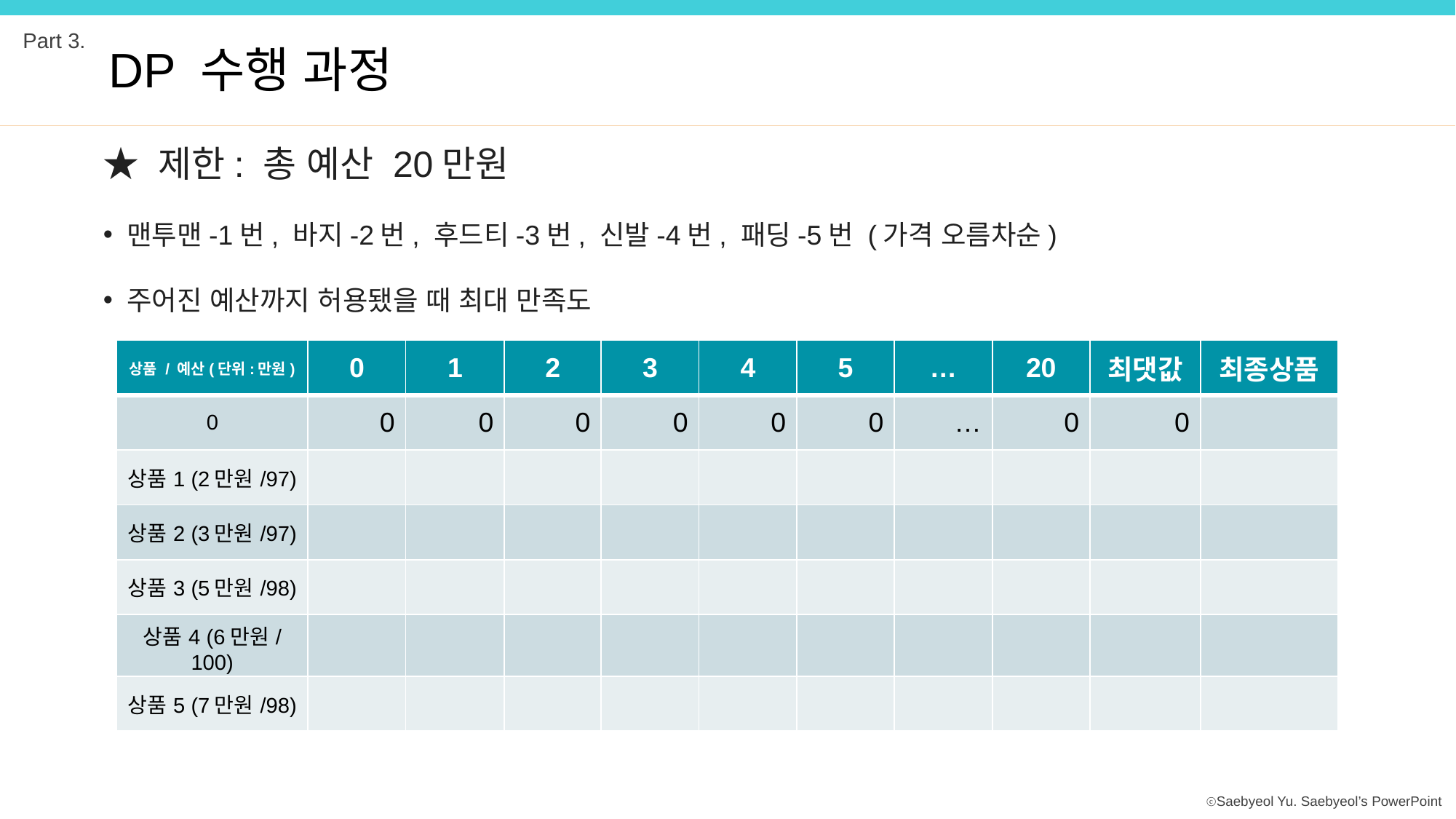

Part 3.
DP 수행 과정
★ 제한: 총 예산 20만원

 맨투맨-1번, 바지-2번, 후드티-3번, 신발-4번, 패딩-5번 (가격 오름차순)

 주어진 예산까지 허용됐을 때 최대 만족도
| 상품 / 예산(단위:만원) | 0 | 1 | 2 | 3 | 4 | 5 | … | 20 | 최댓값 | 최종상품 |
| --- | --- | --- | --- | --- | --- | --- | --- | --- | --- | --- |
| 0 | 0 | 0 | 0 | 0 | 0 | 0 | … | 0 | 0 |  |
| 상품1 (2만원/97) |  |  |  |  |  |  |  |  |  |  |
| 상품2 (3만원/97) |  |  |  |  |  |  |  |  |  |  |
| 상품3 (5만원/98) |  |  |  |  |  |  |  |  |  |  |
| 상품4 (6만원/100) |  |  |  |  |  |  |  |  |  |  |
| 상품5 (7만원/98) |  |  |  |  |  |  |  |  |  |  |